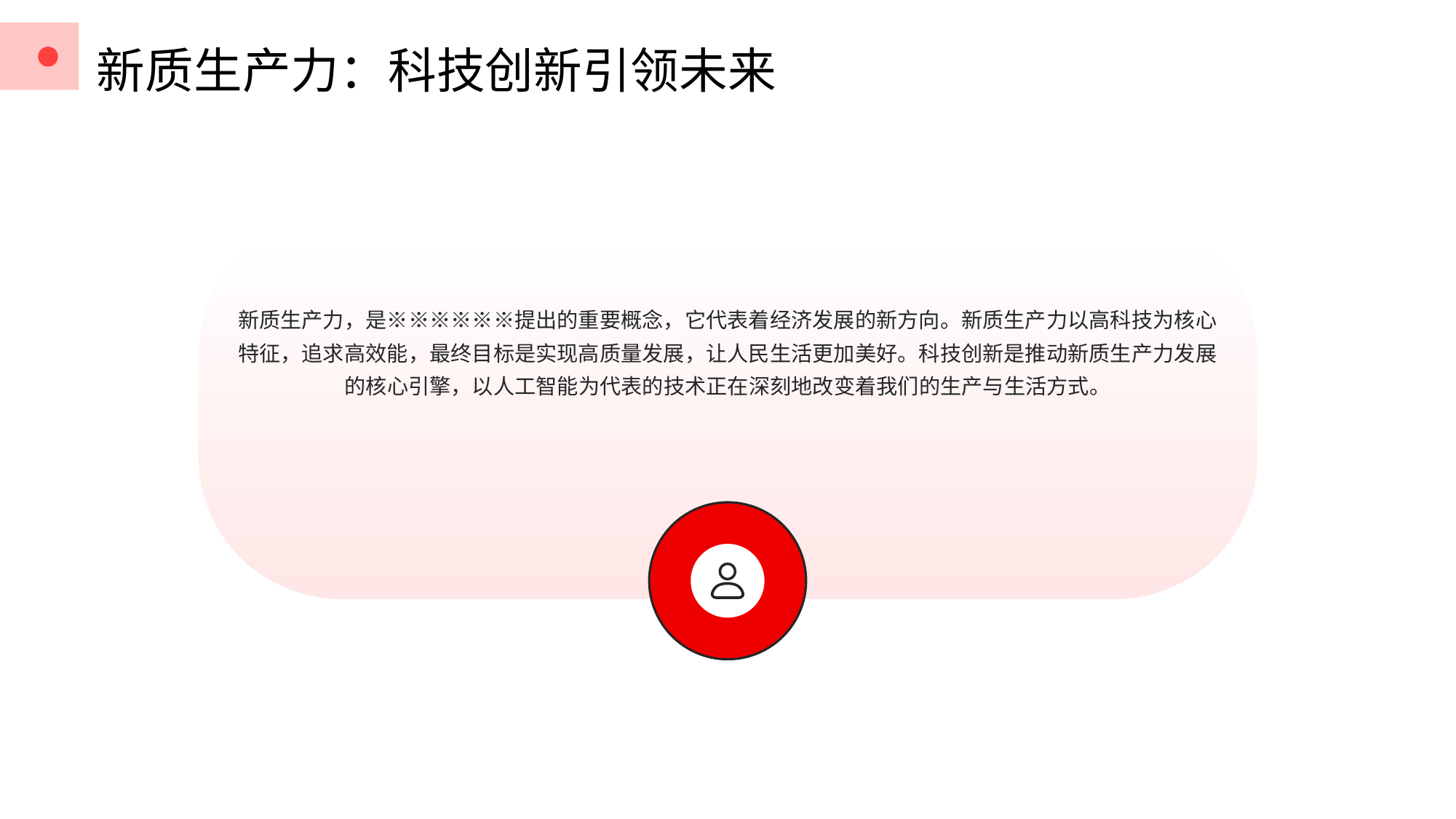

新质生产力：科技创新引领未来

新质生产力，是※※※※※※提出的重要概念，它代表着经济发展的新方向。新质生产力以高科技为核心特征，追求高效能，最终目标是实现高质量发展，让人民生活更加美好。科技创新是推动新质生产力发展的核心引擎，以人工智能为代表的技术正在深刻地改变着我们的生产与生活方式。